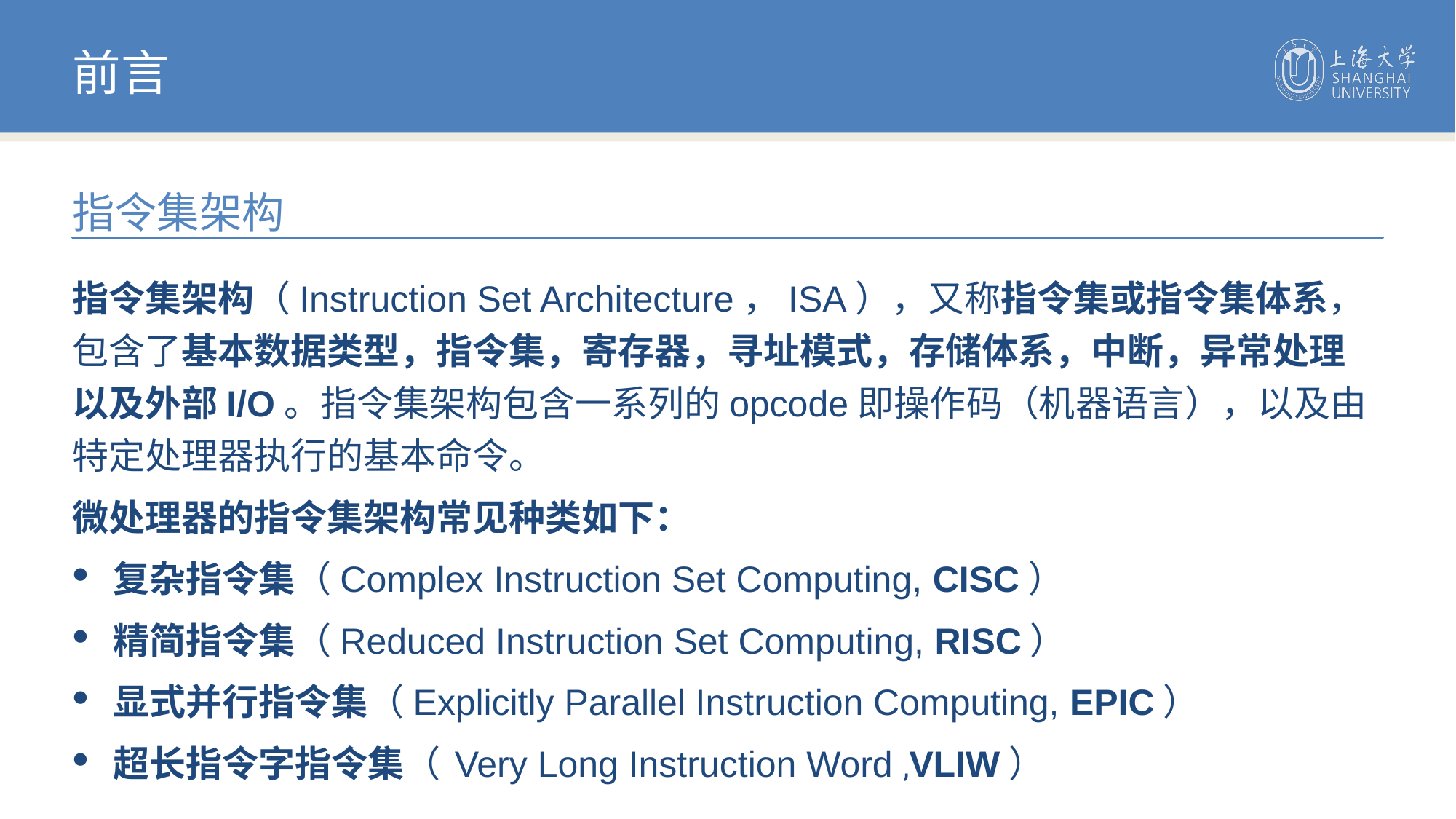

前言
指令集架构
指令集架构（Instruction Set Architecture，ISA），又称指令集或指令集体系，包含了基本数据类型，指令集，寄存器，寻址模式，存储体系，中断，异常处理以及外部I/O。指令集架构包含一系列的opcode即操作码（机器语言），以及由特定处理器执行的基本命令。
微处理器的指令集架构常见种类如下：
复杂指令集（Complex Instruction Set Computing, CISC）
精简指令集（Reduced Instruction Set Computing, RISC）
显式并行指令集（Explicitly Parallel Instruction Computing, EPIC）
超长指令字指令集（ Very Long Instruction Word ,VLIW）